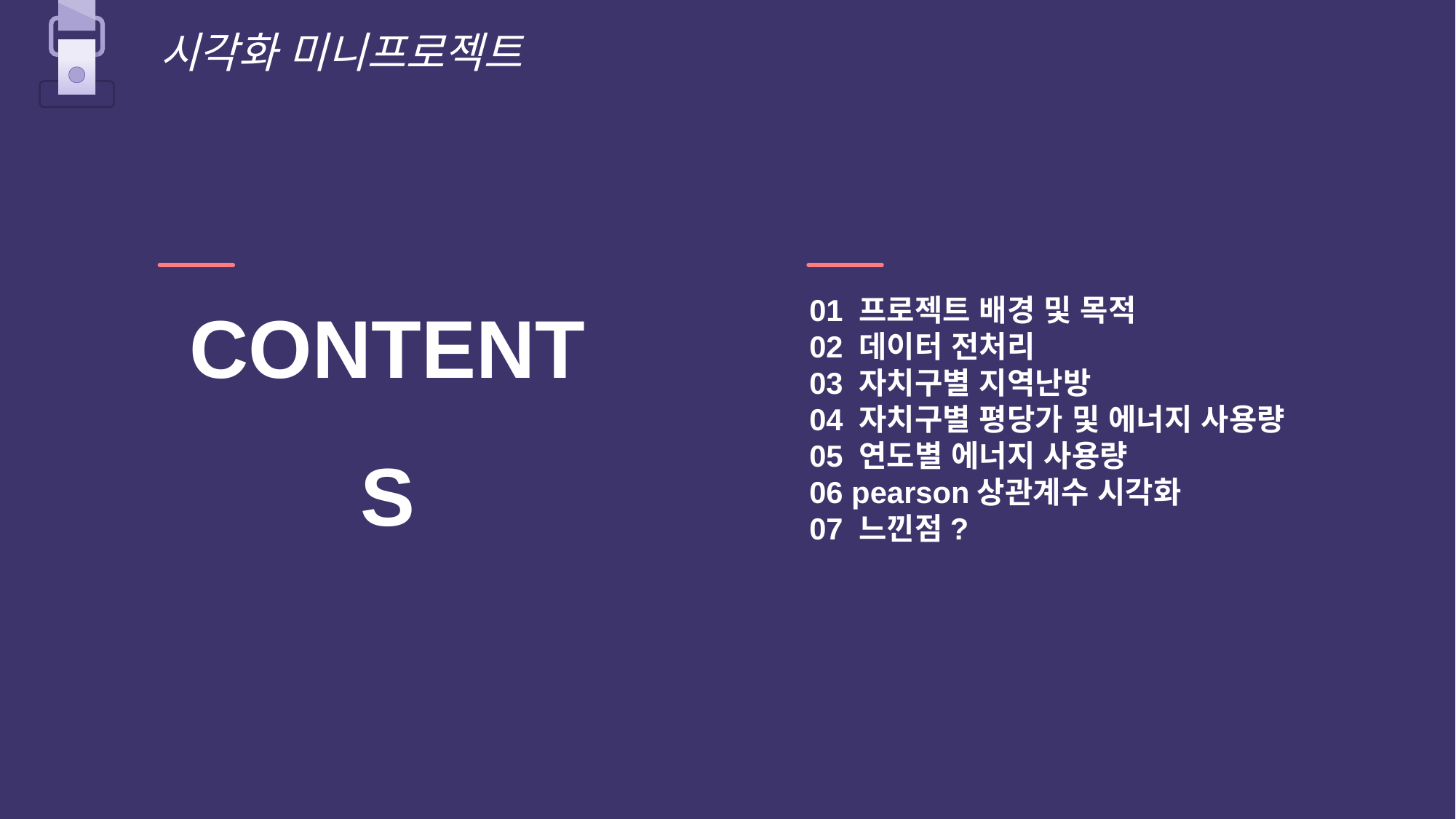

시각화 미니프로젝트
CONTENTS

01 프로젝트 배경 및 목적
02 데이터 전처리
03 자치구별 지역난방
04 자치구별 평당가 및 에너지 사용량
05 연도별 에너지 사용량
06 pearson상관계수 시각화
07 느낀점?